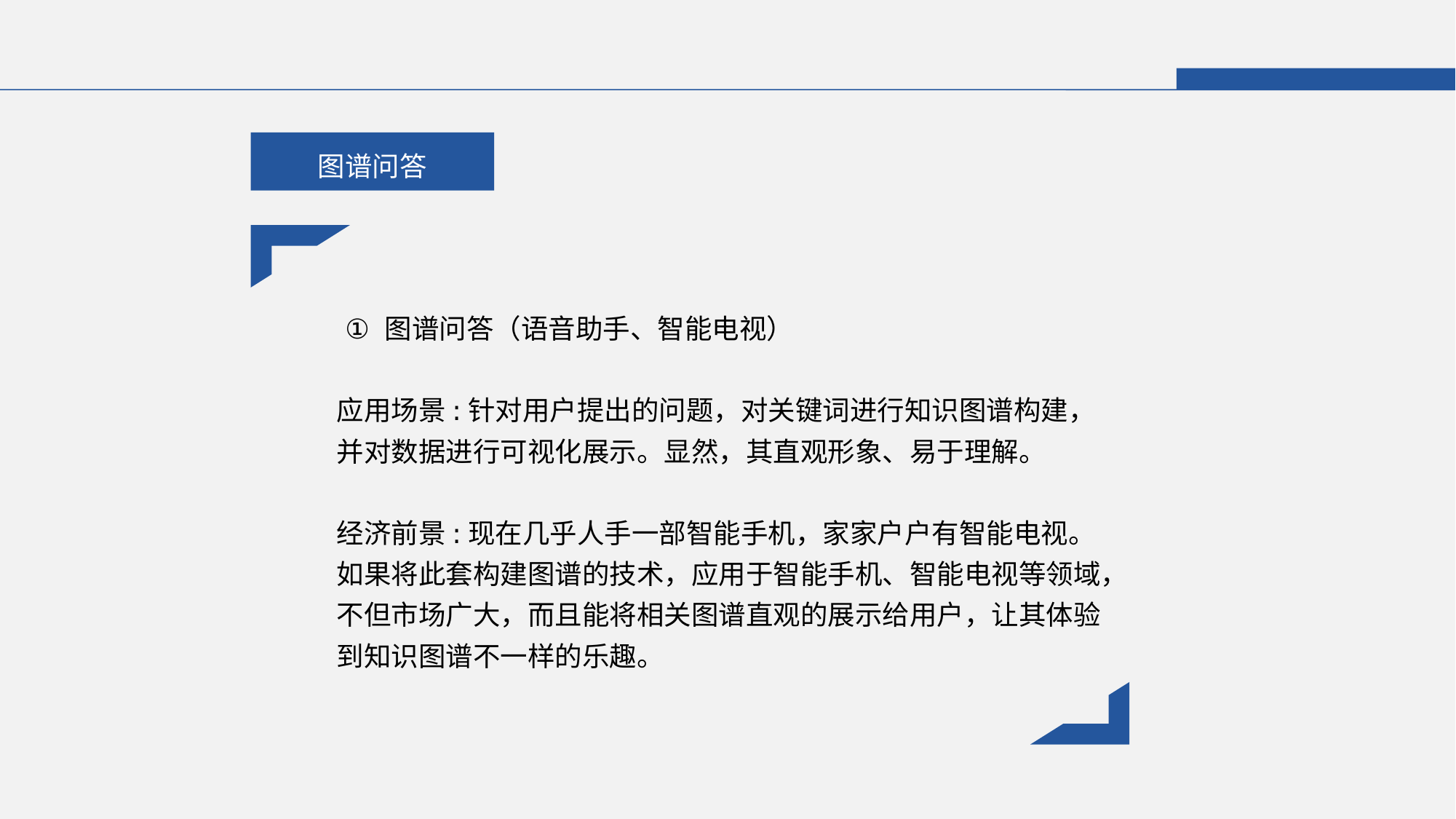

图谱问答

 ① 图谱问答（语音助手、智能电视）

应用场景:针对用户提出的问题，对关键词进行知识图谱构建，并对数据进行可视化展示。显然，其直观形象、易于理解。

经济前景:现在几乎人手一部智能手机，家家户户有智能电视。如果将此套构建图谱的技术，应用于智能手机、智能电视等领域，不但市场广大，而且能将相关图谱直观的展示给用户，让其体验到知识图谱不一样的乐趣。